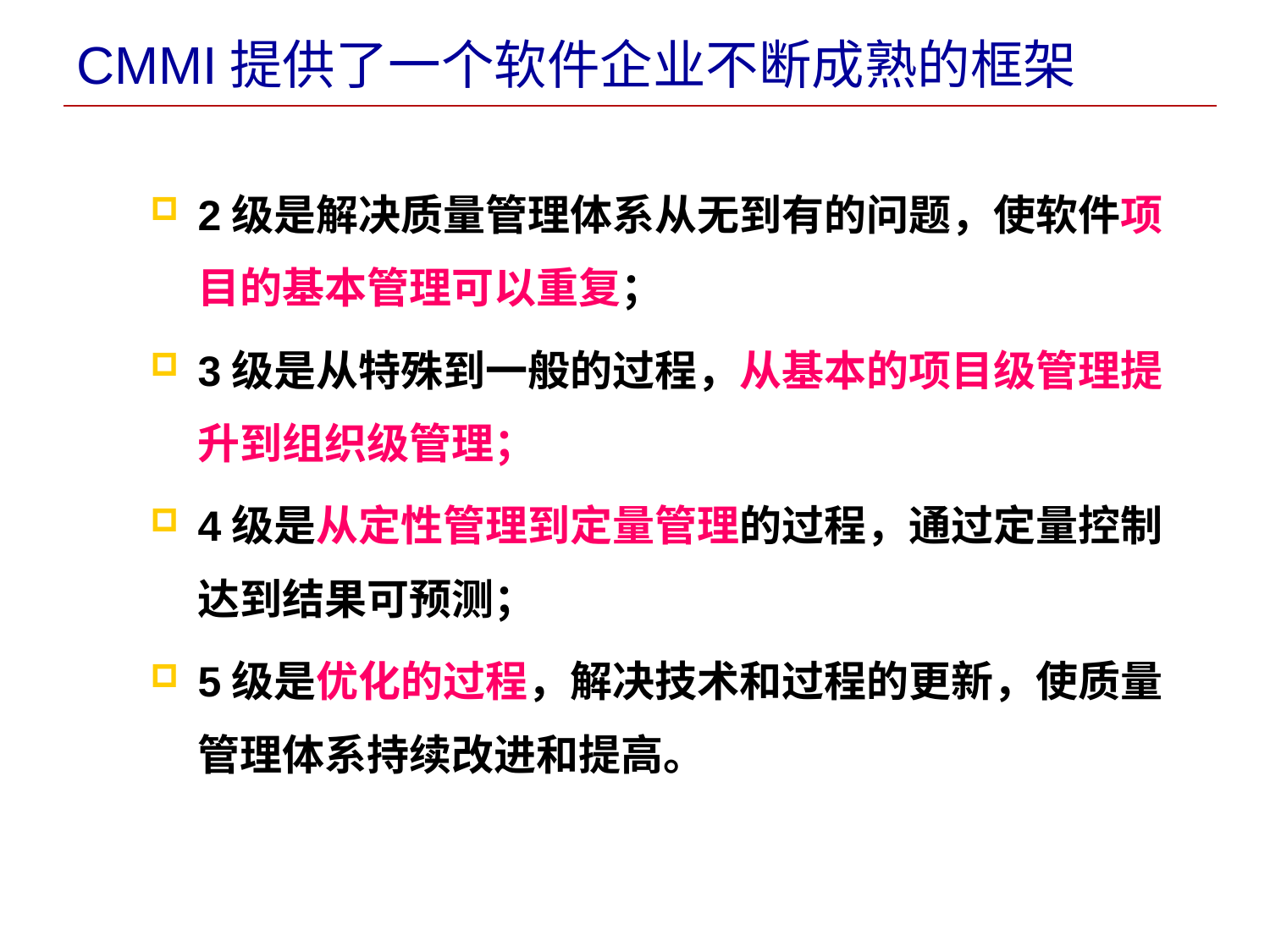

# CMMI提供了一个软件企业不断成熟的框架
2级是解决质量管理体系从无到有的问题，使软件项目的基本管理可以重复；
3级是从特殊到一般的过程，从基本的项目级管理提升到组织级管理；
4级是从定性管理到定量管理的过程，通过定量控制达到结果可预测；
5级是优化的过程，解决技术和过程的更新，使质量管理体系持续改进和提高。